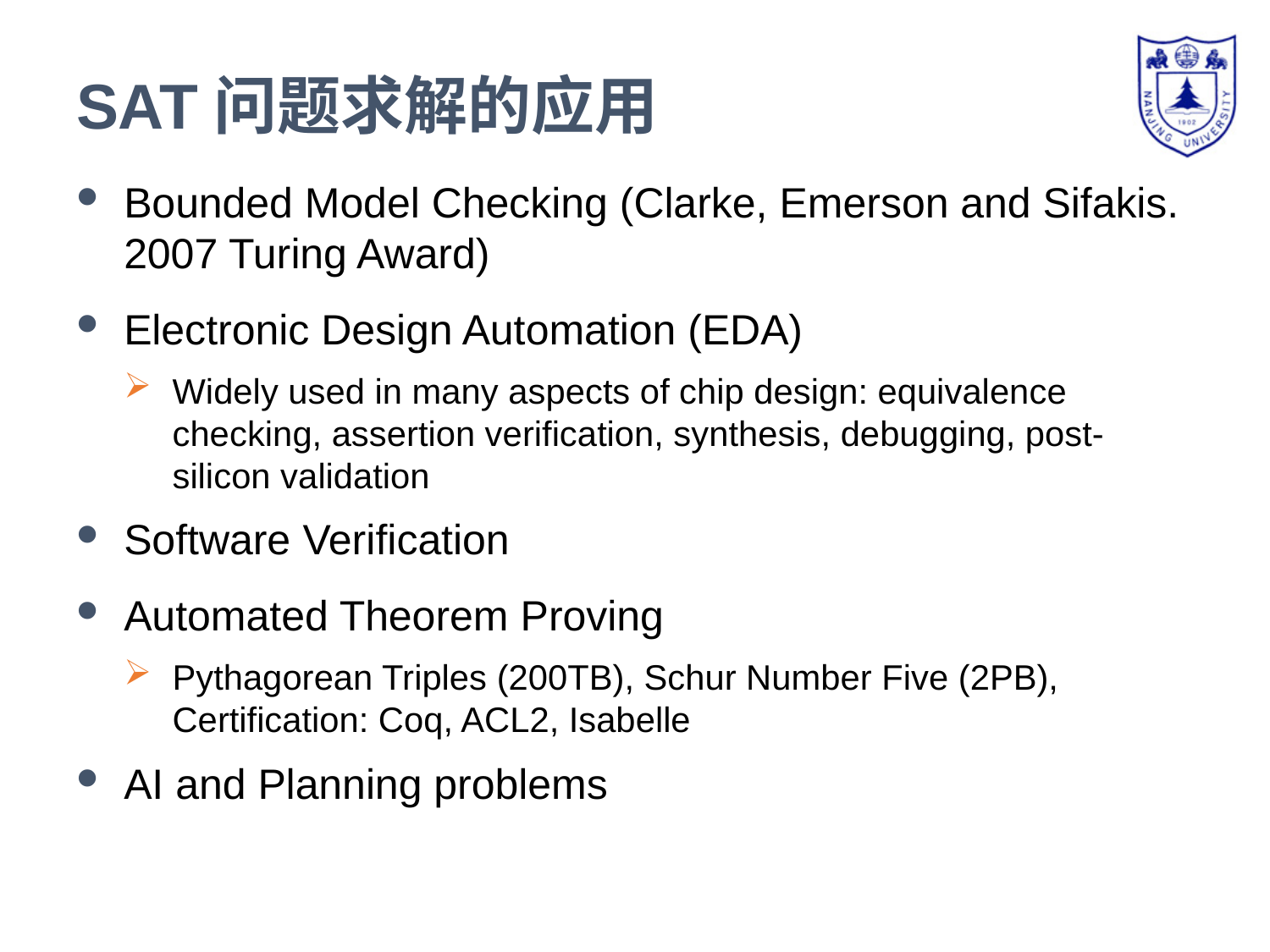

# SAT问题求解的应用
Bounded Model Checking (Clarke, Emerson and Sifakis. 2007 Turing Award)
Electronic Design Automation (EDA)
Widely used in many aspects of chip design: equivalence checking, assertion verification, synthesis, debugging, post-silicon validation
Software Verification
Automated Theorem Proving
Pythagorean Triples (200TB), Schur Number Five (2PB), Certification: Coq, ACL2, Isabelle
AI and Planning problems

39